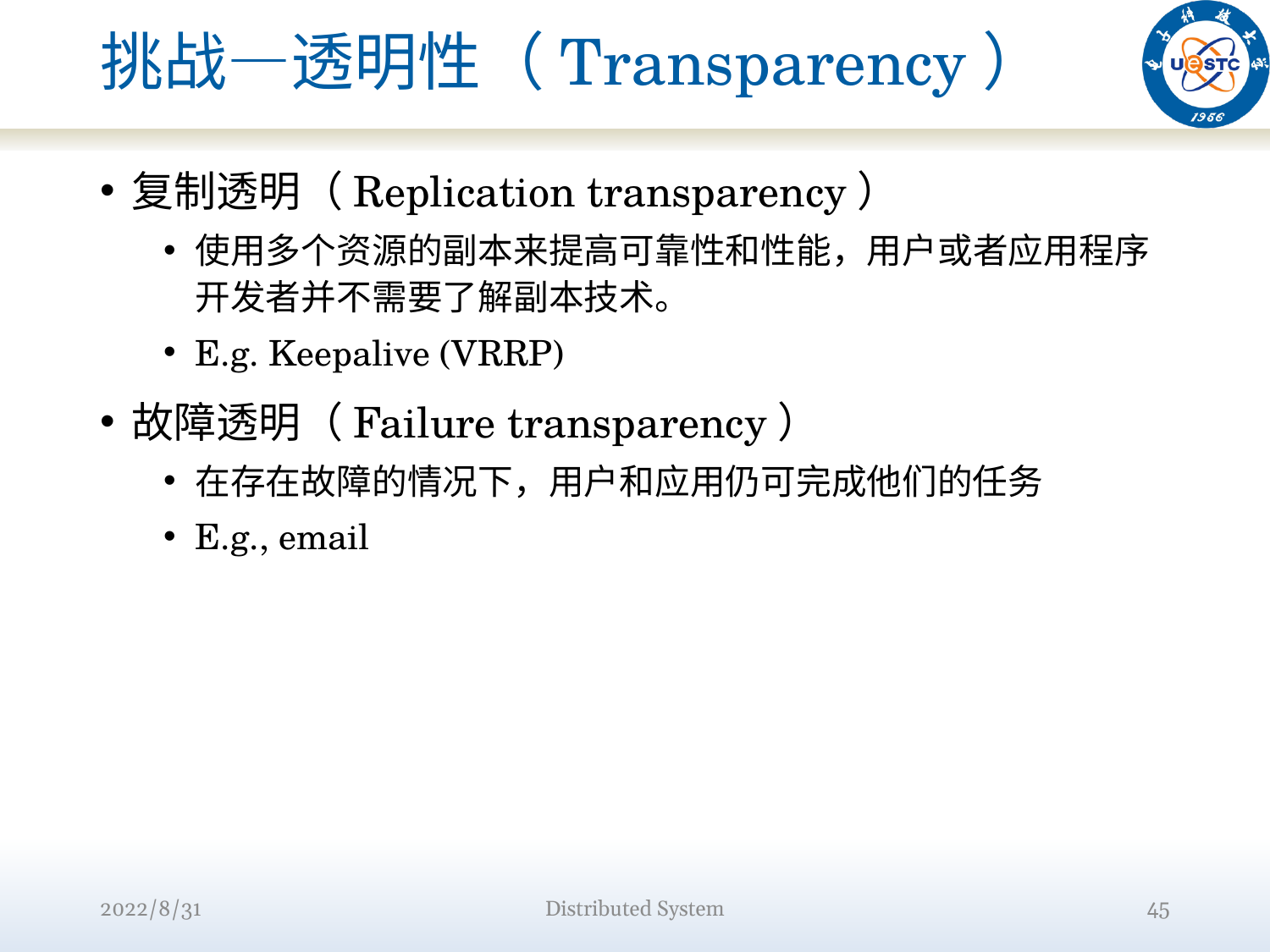

# 挑战—透明性（Transparency）
复制透明（Replication transparency）
使用多个资源的副本来提高可靠性和性能，用户或者应用程序开发者并不需要了解副本技术。
E.g. Keepalive (VRRP)
故障透明（Failure transparency）
在存在故障的情况下，用户和应用仍可完成他们的任务
E.g., email

2022/8/31
Distributed System
45